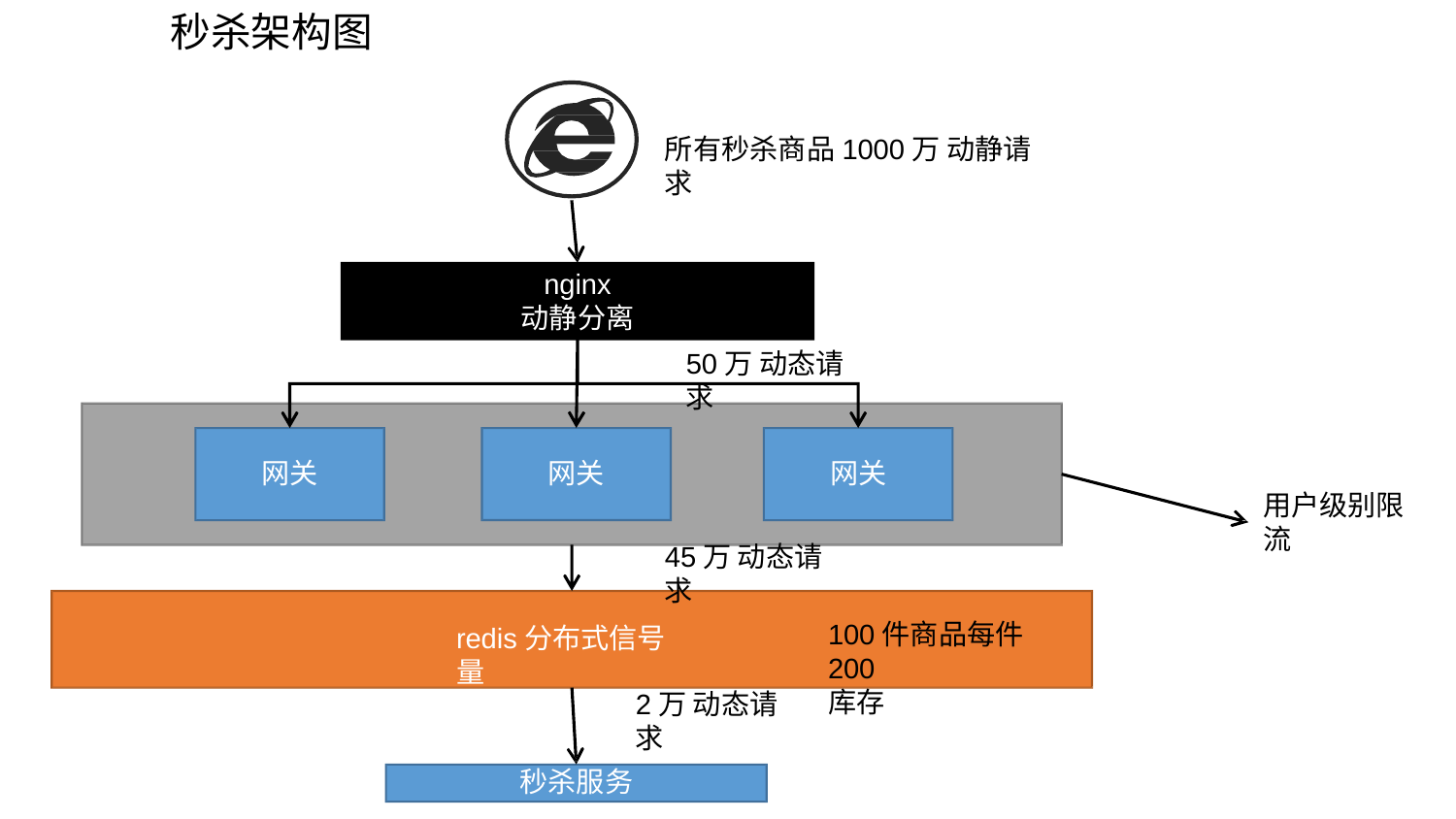

# 秒杀架构图

所有秒杀商品1000万 动静请求

nginx
动静分离

50万 动态请求

网关
网关
网关

用户级别限 流
45万 动态请求
100件商品每件200
库存
redis分布式信号量
2万 动态请求

秒杀服务